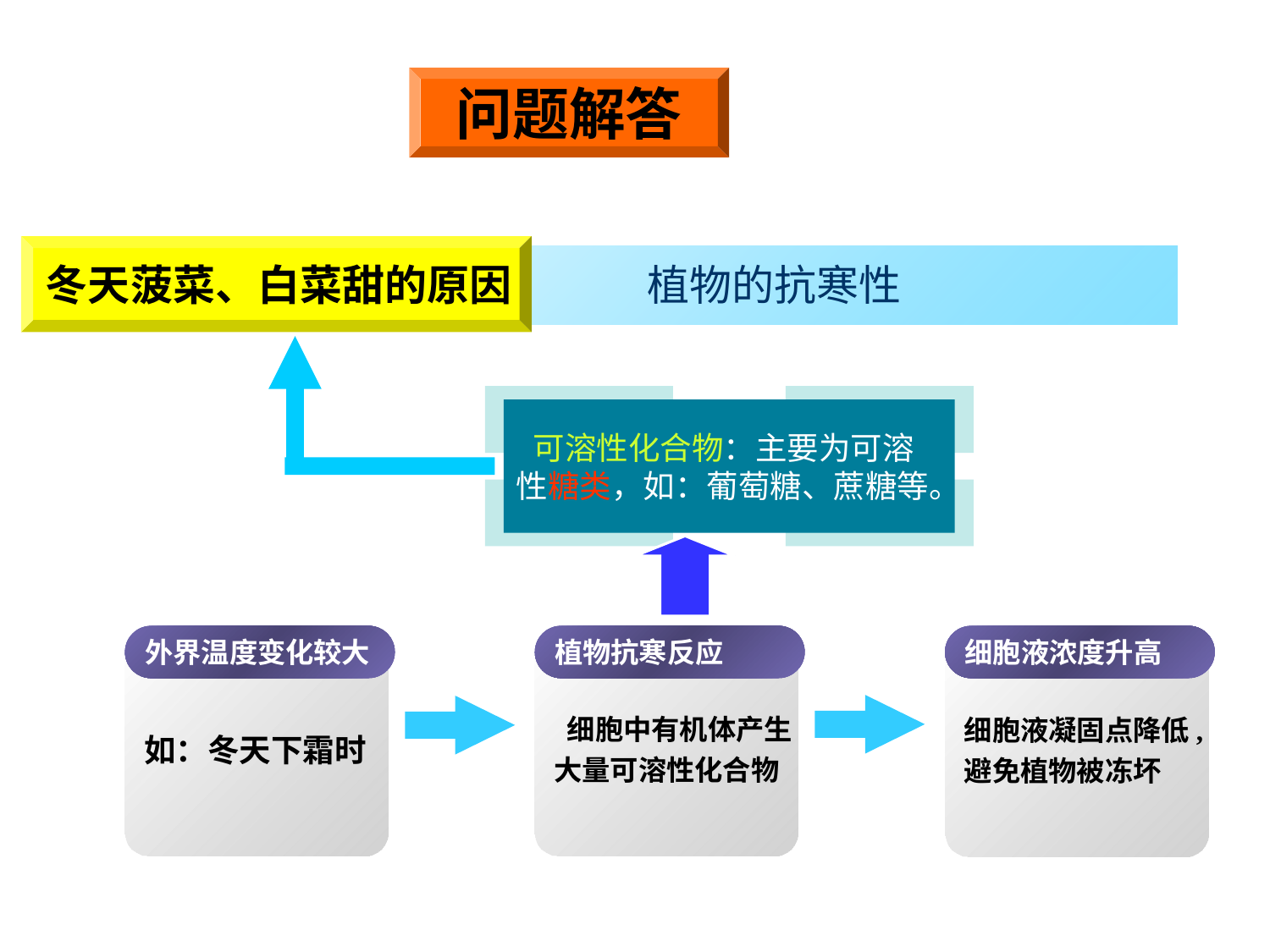

问题解答
冬天菠菜、白菜甜的原因
植物的抗寒性

  可溶性化合物：主要为可溶
性糖类，如：葡萄糖、蔗糖等。

外界温度变化较大
如：冬天下霜时
植物抗寒反应
 细胞中有机体产生
大量可溶性化合物
细胞液浓度升高
细胞液凝固点降低,
避免植物被冻坏

36